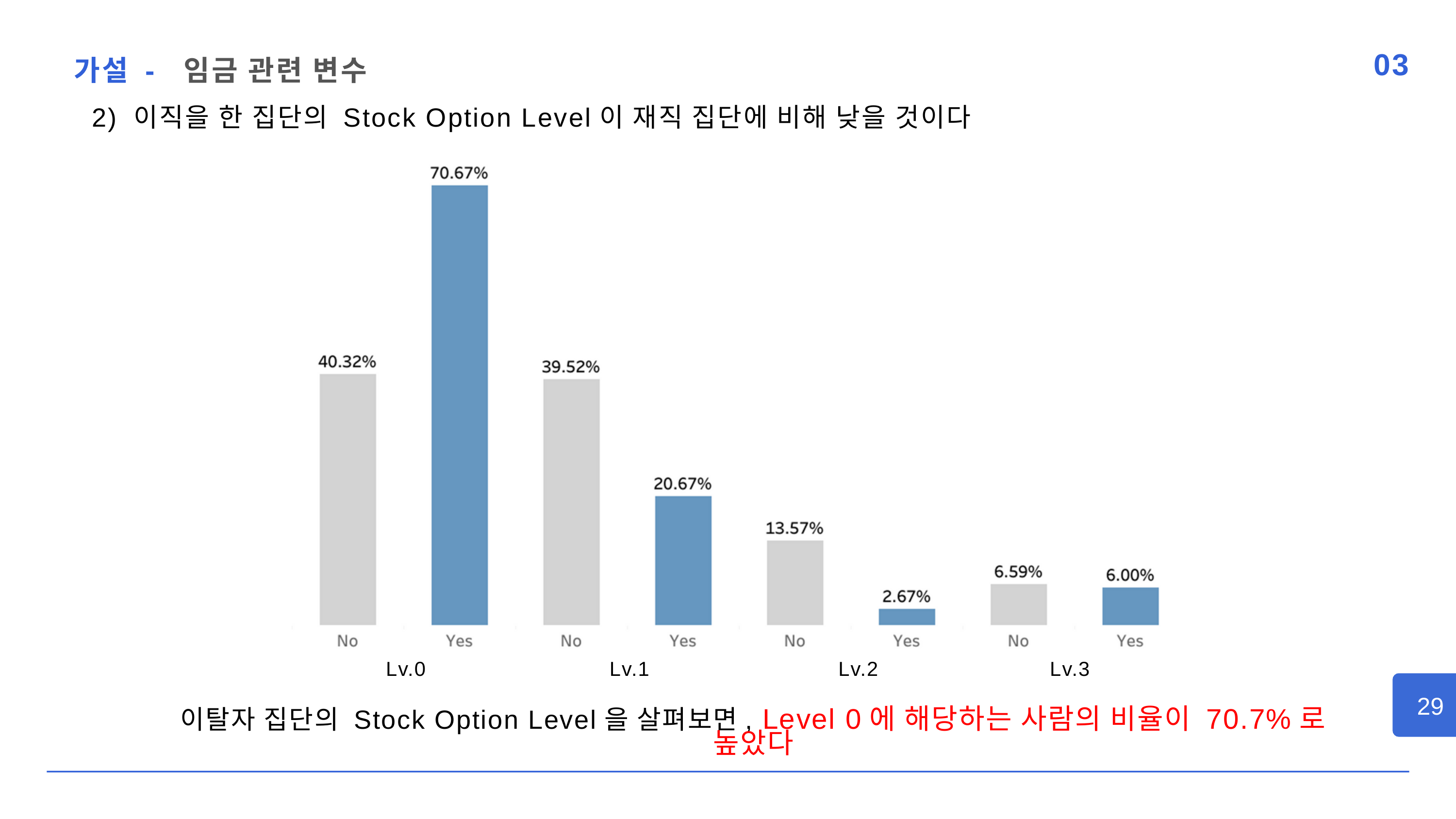

가설 -  임금 관련 변수
03
2) 이직을 한 집단의 Stock Option Level이 재직 집단에 비해 낮을 것이다

Lv.0
Lv.1
Lv.2
Lv.3
29

이탈자 집단의 Stock Option Level을 살펴보면, Level 0에 해당하는 사람의 비율이 70.7%로 높았다